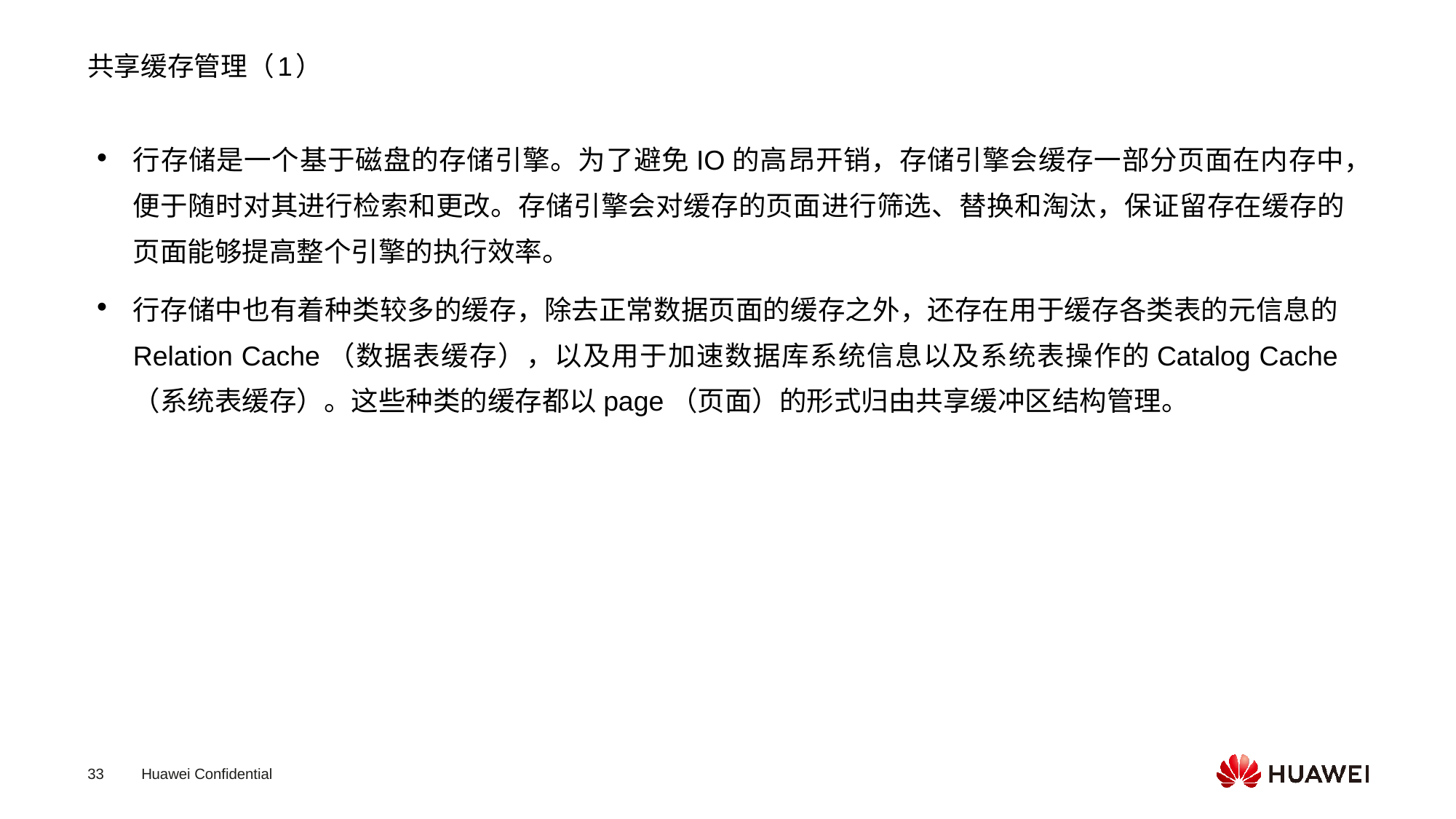

# 共享缓存管理（1）
行存储是一个基于磁盘的存储引擎。为了避免IO的高昂开销，存储引擎会缓存一部分页面在内存中，便于随时对其进行检索和更改。存储引擎会对缓存的页面进行筛选、替换和淘汰，保证留存在缓存的页面能够提高整个引擎的执行效率。
行存储中也有着种类较多的缓存，除去正常数据页面的缓存之外，还存在用于缓存各类表的元信息的Relation Cache（数据表缓存），以及用于加速数据库系统信息以及系统表操作的Catalog Cache（系统表缓存）。这些种类的缓存都以page（页面）的形式归由共享缓冲区结构管理。